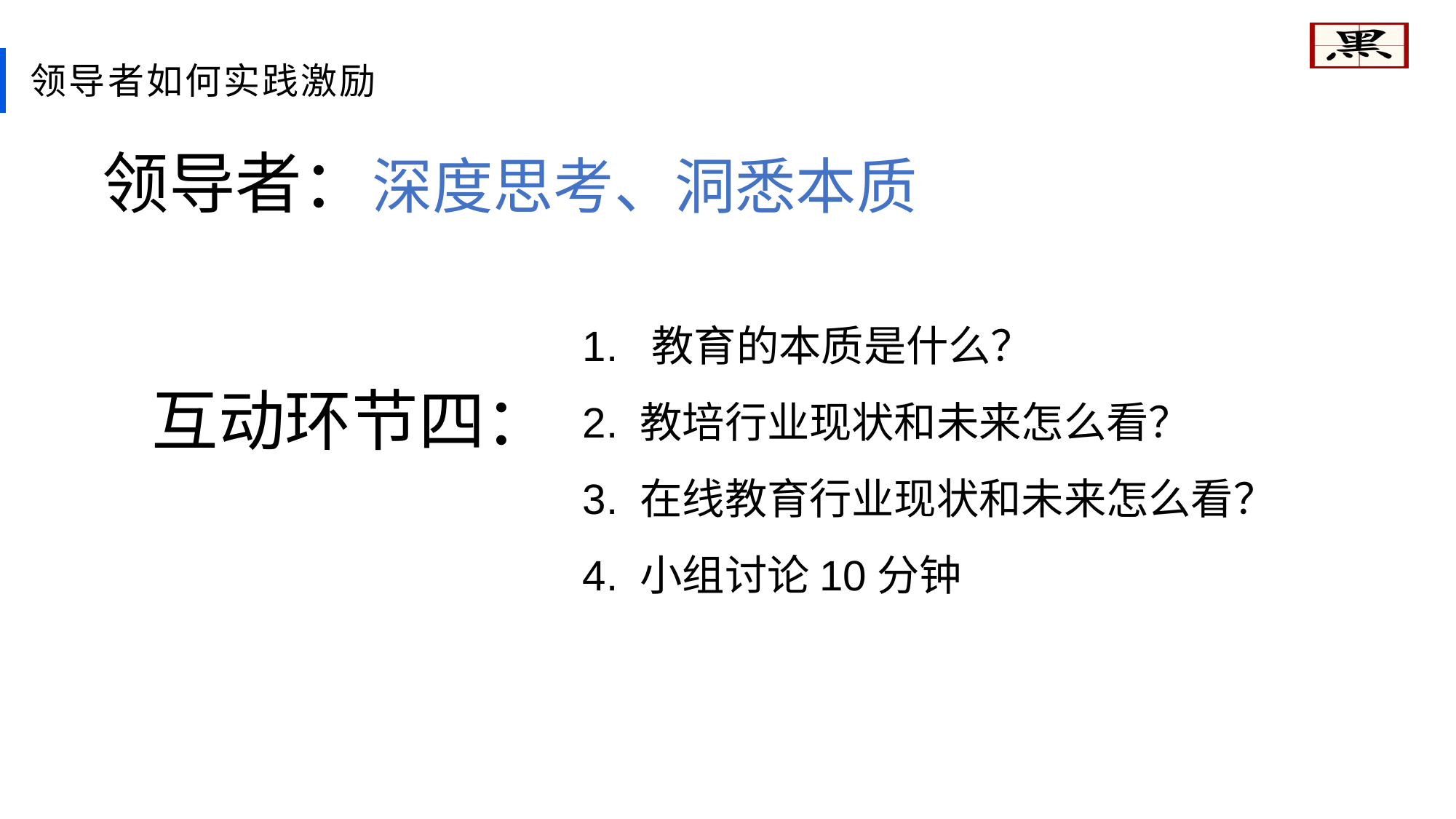

领导者如何实践激励

领导者：
深度思考、洞悉本质
1.  教育的本质是什么？
2. 教培行业现状和未来怎么看？
3. 在线教育行业现状和未来怎么看？
4. 小组讨论10分钟
互动环节四：